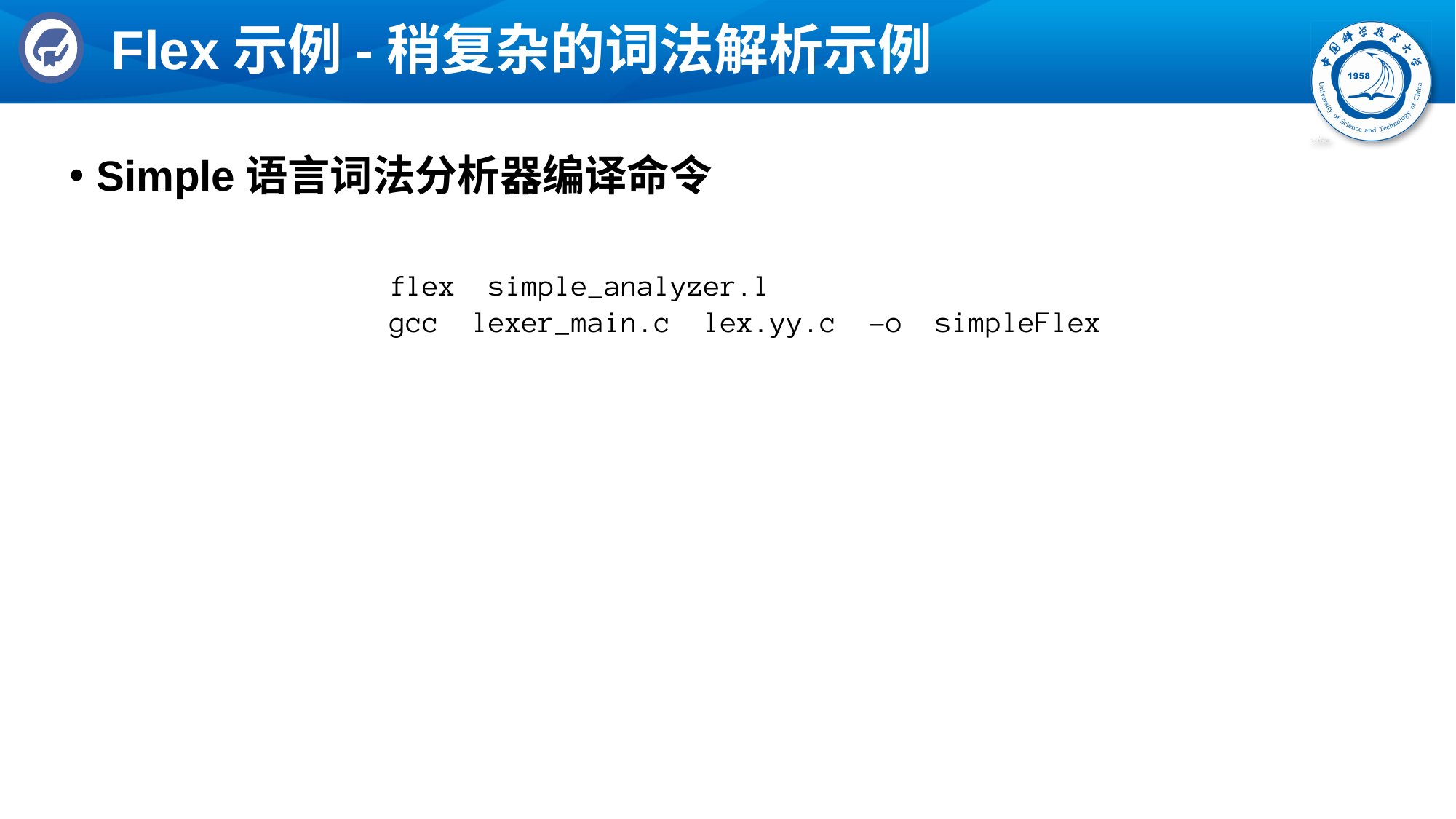

# Flex示例-稍复杂的词法解析示例
Simple语言词法分析器编译命令

flex  simple_analyzer.l
gcc  lexer_main.c  lex.yy.c  -o  simpleFlex